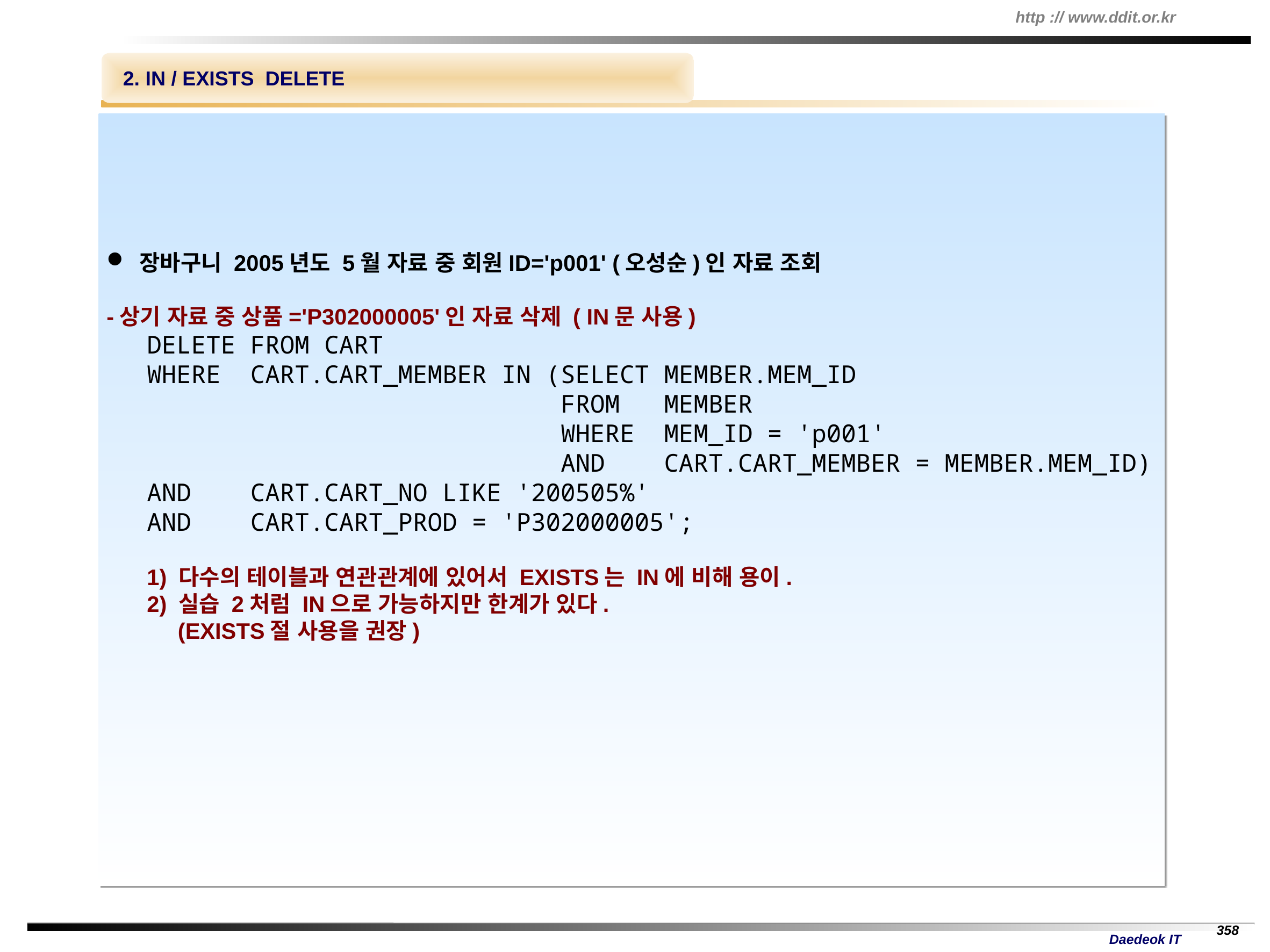

2. IN / EXISTS  DELETE

 장바구니 2005년도 5월 자료 중 회원ID='p001' (오성순)인 자료 조회

-상기 자료 중 상품='P302000005'인 자료 삭제 ( IN문 사용)
DELETE FROM CART
WHERE  CART.CART_MEMBER IN (SELECT MEMBER.MEM_ID
                            FROM   MEMBER
                            WHERE  MEM_ID = 'p001'
                            AND    CART.CART_MEMBER = MEMBER.MEM_ID)
AND    CART.CART_NO LIKE '200505%'
AND    CART.CART_PROD = 'P302000005';

1) 다수의 테이블과 연관관계에 있어서 EXISTS는 IN에 비해 용이.
2) 실습 2처럼 IN으로 가능하지만 한계가 있다.
     (EXISTS절 사용을 권장)